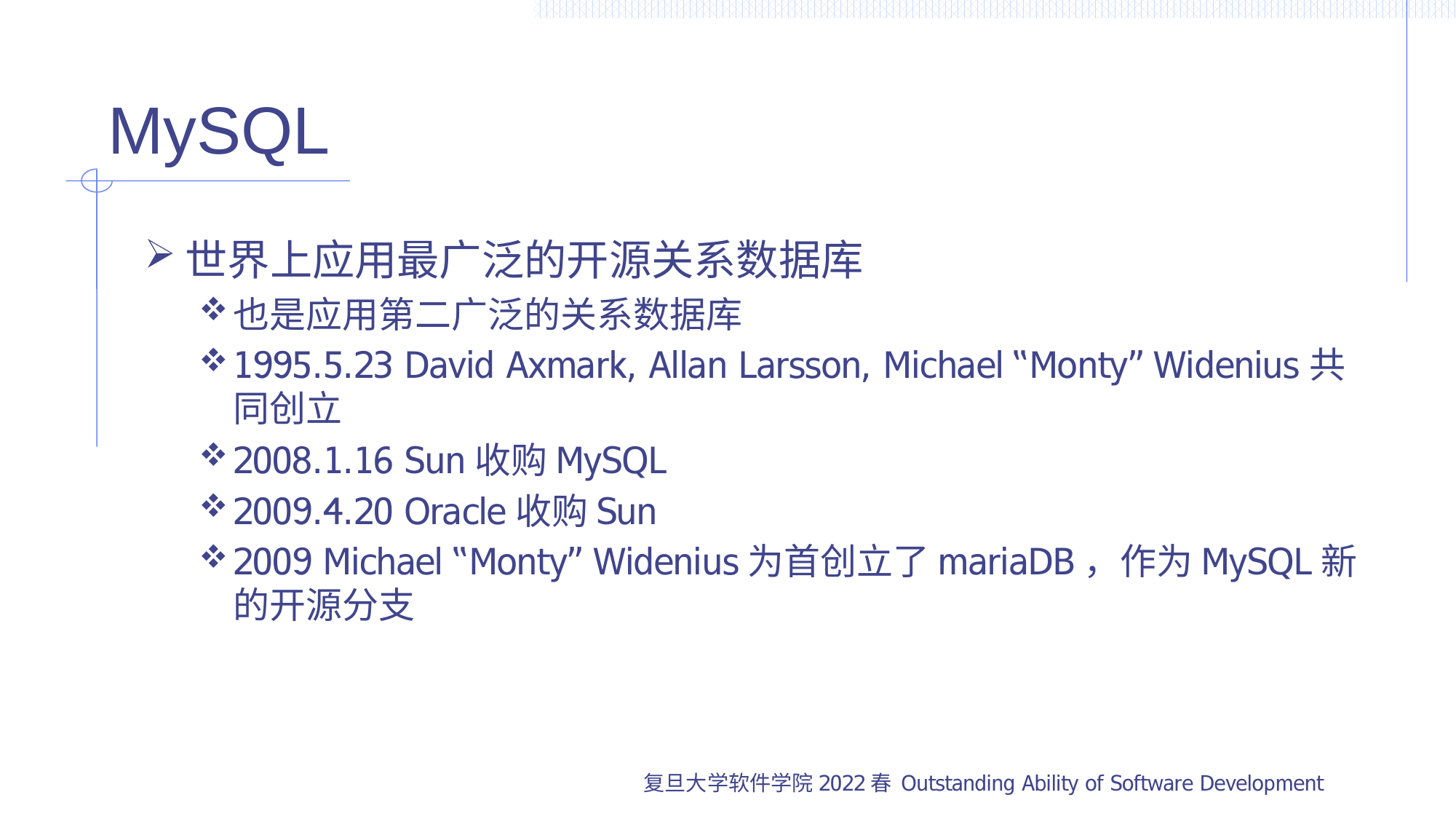

# MySQL
世界上应用最广泛的开源关系数据库
也是应用第二广泛的关系数据库
1995.5.23 David Axmark, Allan Larsson, Michael “Monty” Widenius共同创立
2008.1.16 Sun收购MySQL
2009.4.20 Oracle收购Sun
2009 Michael “Monty” Widenius为首创立了mariaDB，作为MySQL新的开源分支